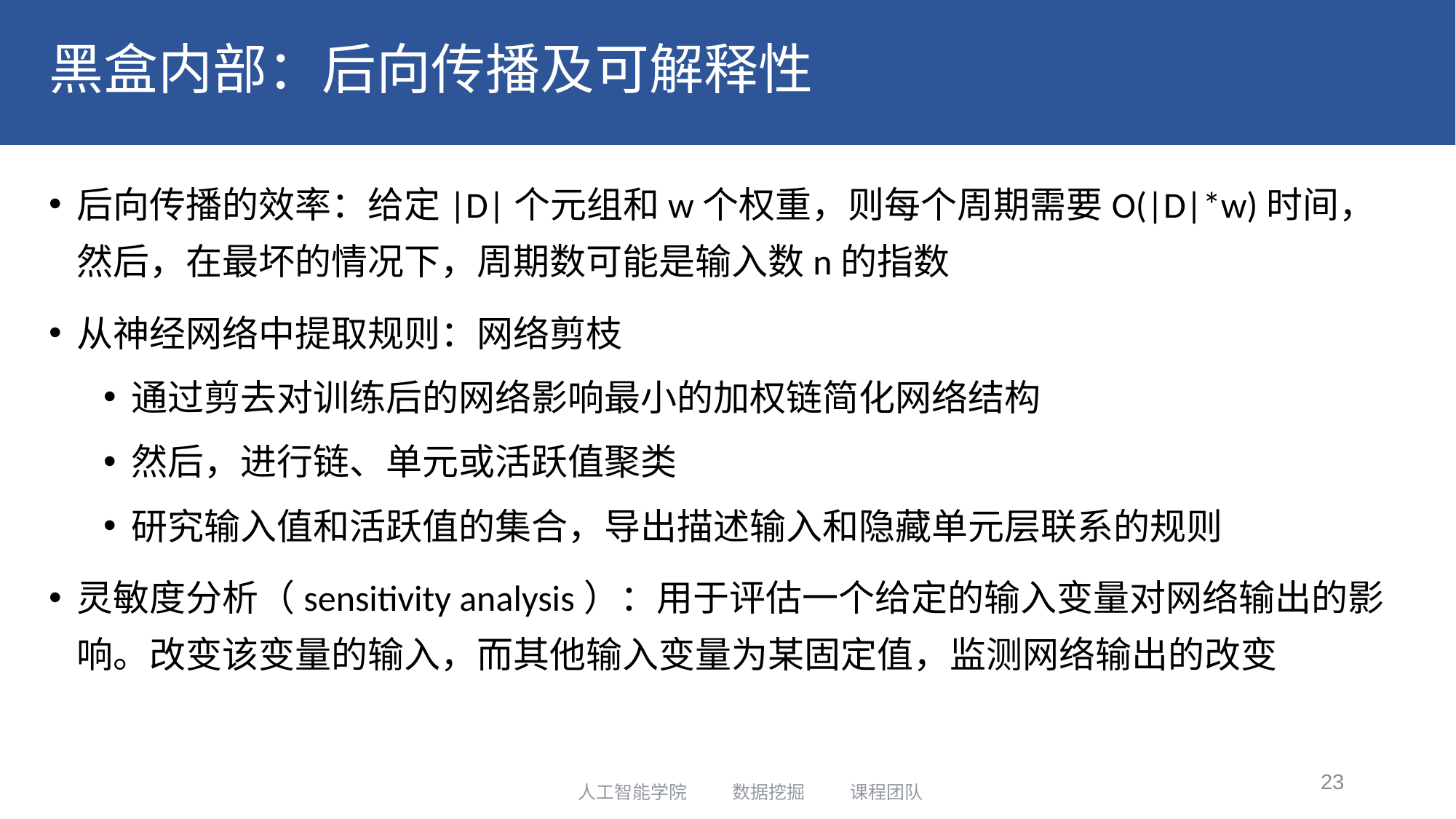

# 黑盒内部：后向传播及可解释性
后向传播的效率：给定|D|个元组和w个权重，则每个周期需要O(|D|*w)时间，然后，在最坏的情况下，周期数可能是输入数n的指数
从神经网络中提取规则：网络剪枝
通过剪去对训练后的网络影响最小的加权链简化网络结构
然后，进行链、单元或活跃值聚类
研究输入值和活跃值的集合，导出描述输入和隐藏单元层联系的规则
灵敏度分析（sensitivity analysis）：用于评估一个给定的输入变量对网络输出的影响。改变该变量的输入，而其他输入变量为某固定值，监测网络输出的改变
23
人工智能学院        数据挖掘        课程团队